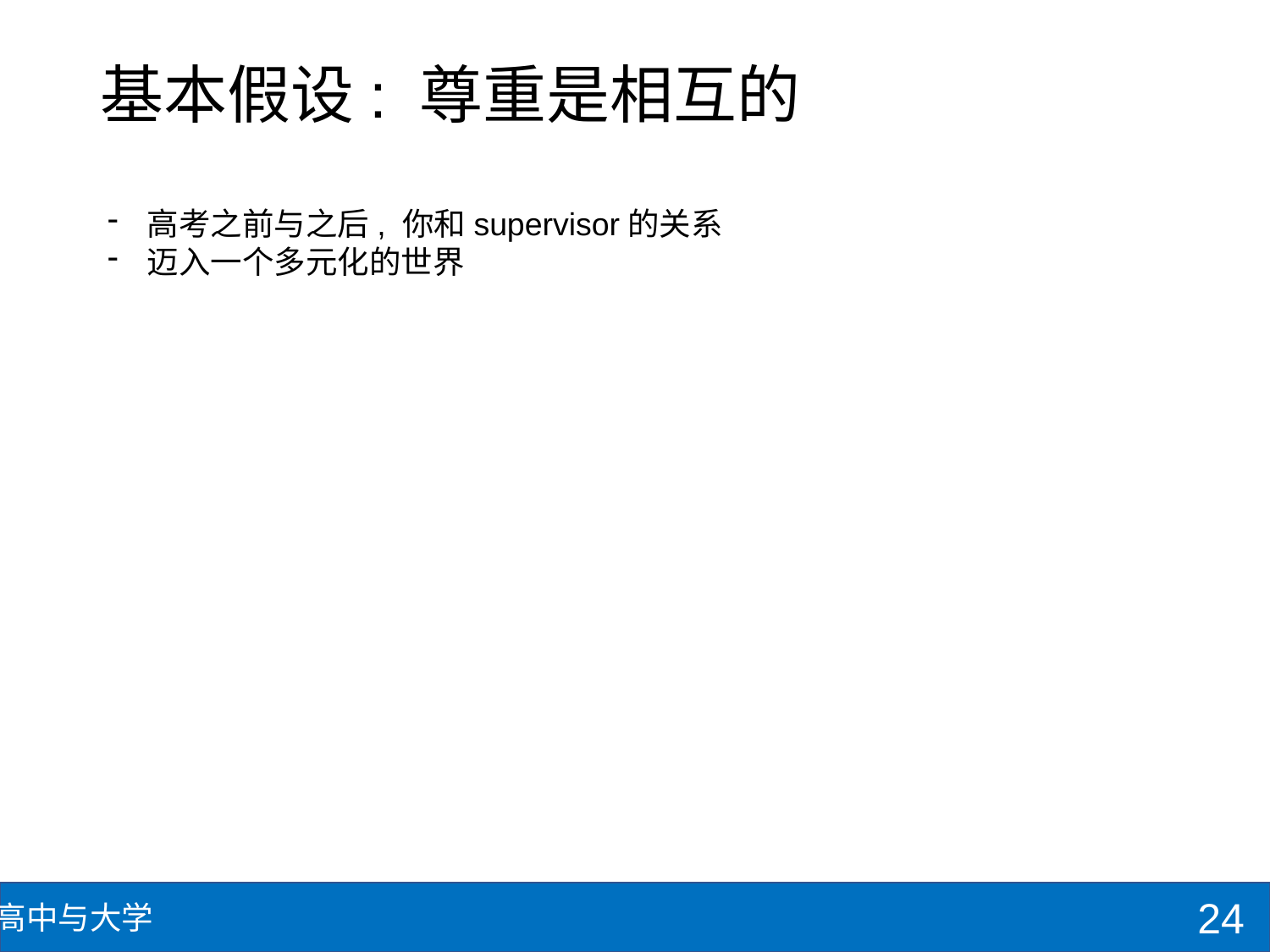

# 基本假设: 尊重是相互的
高考之前与之后, 你和supervisor的关系
迈入一个多元化的世界
24